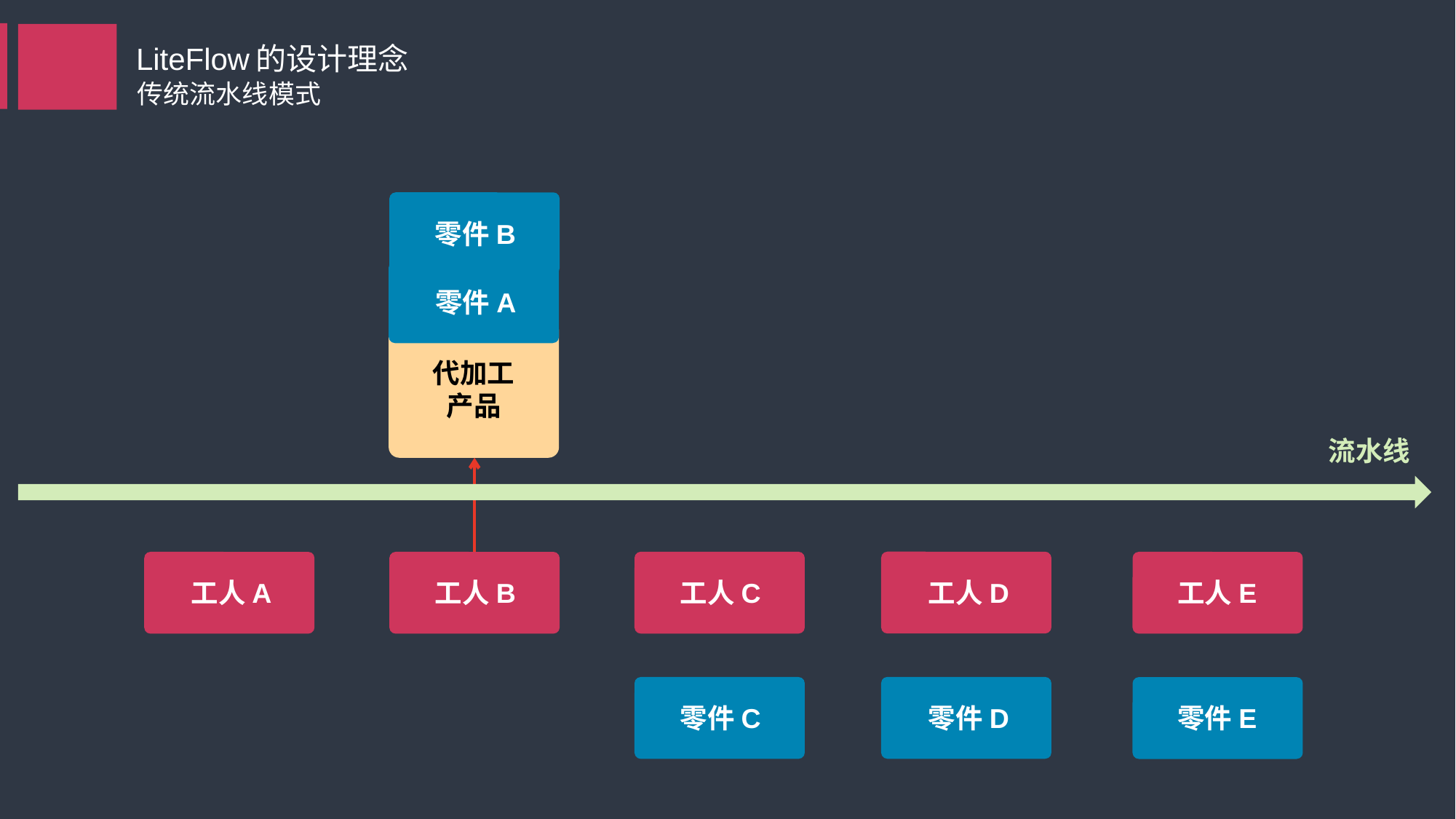

LiteFlow的设计理念
传统流水线模式

零件B

零件A

代加工
产品
流水线

工人D
工人C
工人A
工人B
工人E

零件D
零件C
零件E